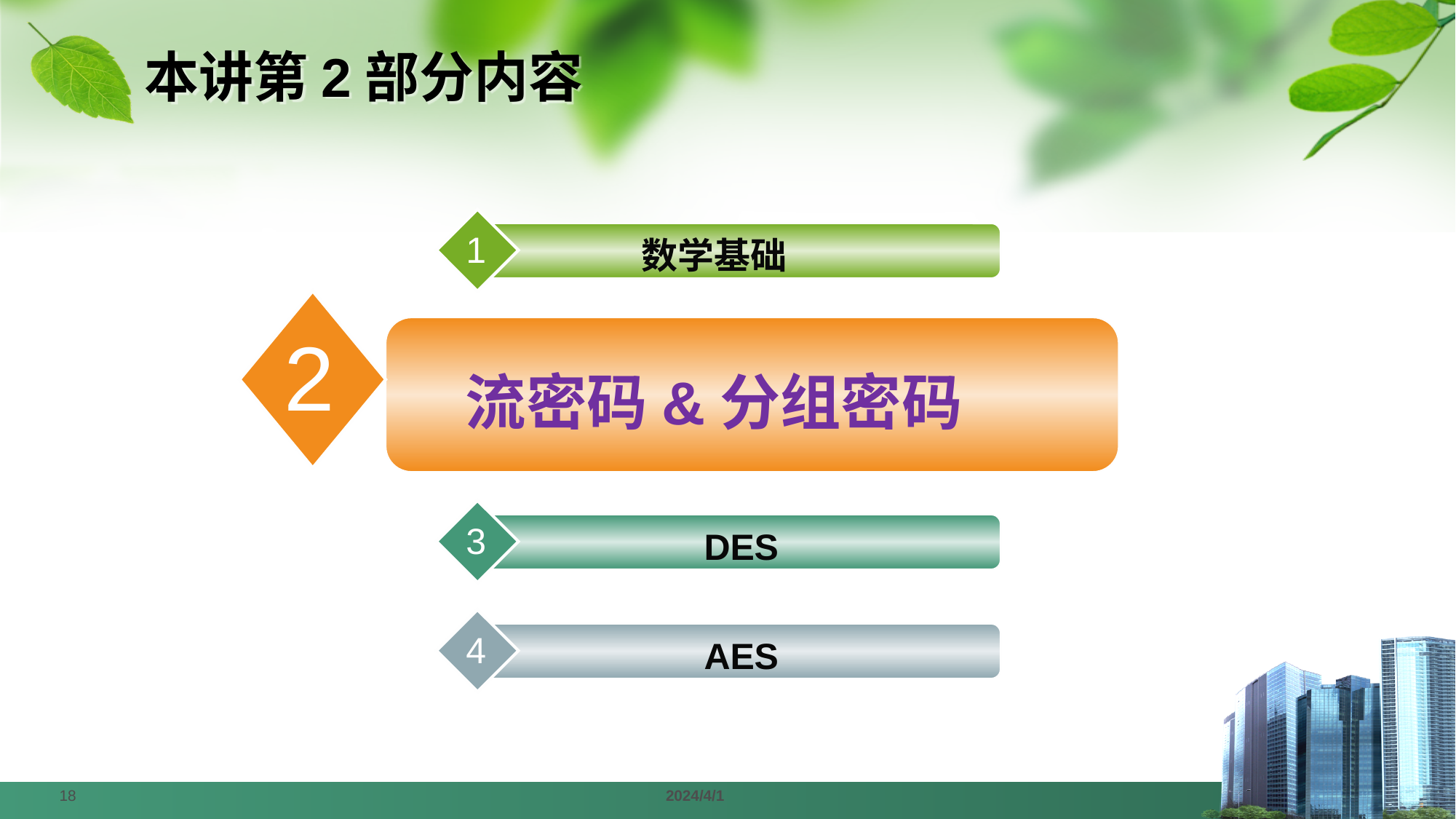

# 本讲第2部分内容

1

数学基础

2

流密码&分组密码

3

DES

4

AES
18
2024/4/1